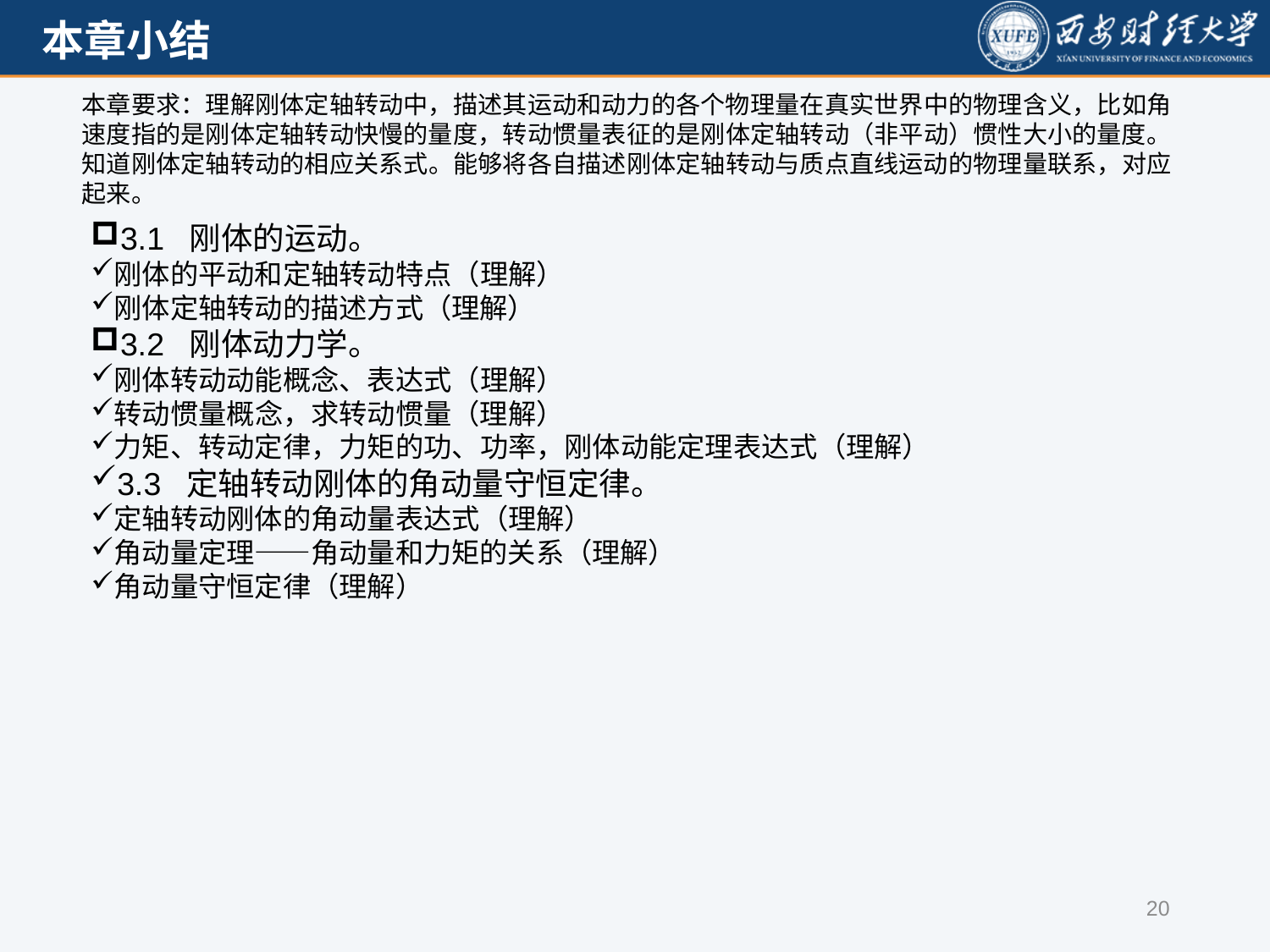

本章要求：理解刚体定轴转动中，描述其运动和动力的各个物理量在真实世界中的物理含义，比如角速度指的是刚体定轴转动快慢的量度，转动惯量表征的是刚体定轴转动（非平动）惯性大小的量度。知道刚体定轴转动的相应关系式。能够将各自描述刚体定轴转动与质点直线运动的物理量联系，对应起来。
3.1  刚体的运动。
刚体的平动和定轴转动特点（理解）
刚体定轴转动的描述方式（理解）
3.2  刚体动力学。
刚体转动动能概念、表达式（理解）
转动惯量概念，求转动惯量（理解）
力矩、转动定律，力矩的功、功率，刚体动能定理表达式（理解）
3.3  定轴转动刚体的角动量守恒定律。
定轴转动刚体的角动量表达式（理解）
角动量定理——角动量和力矩的关系（理解）
角动量守恒定律（理解）
20